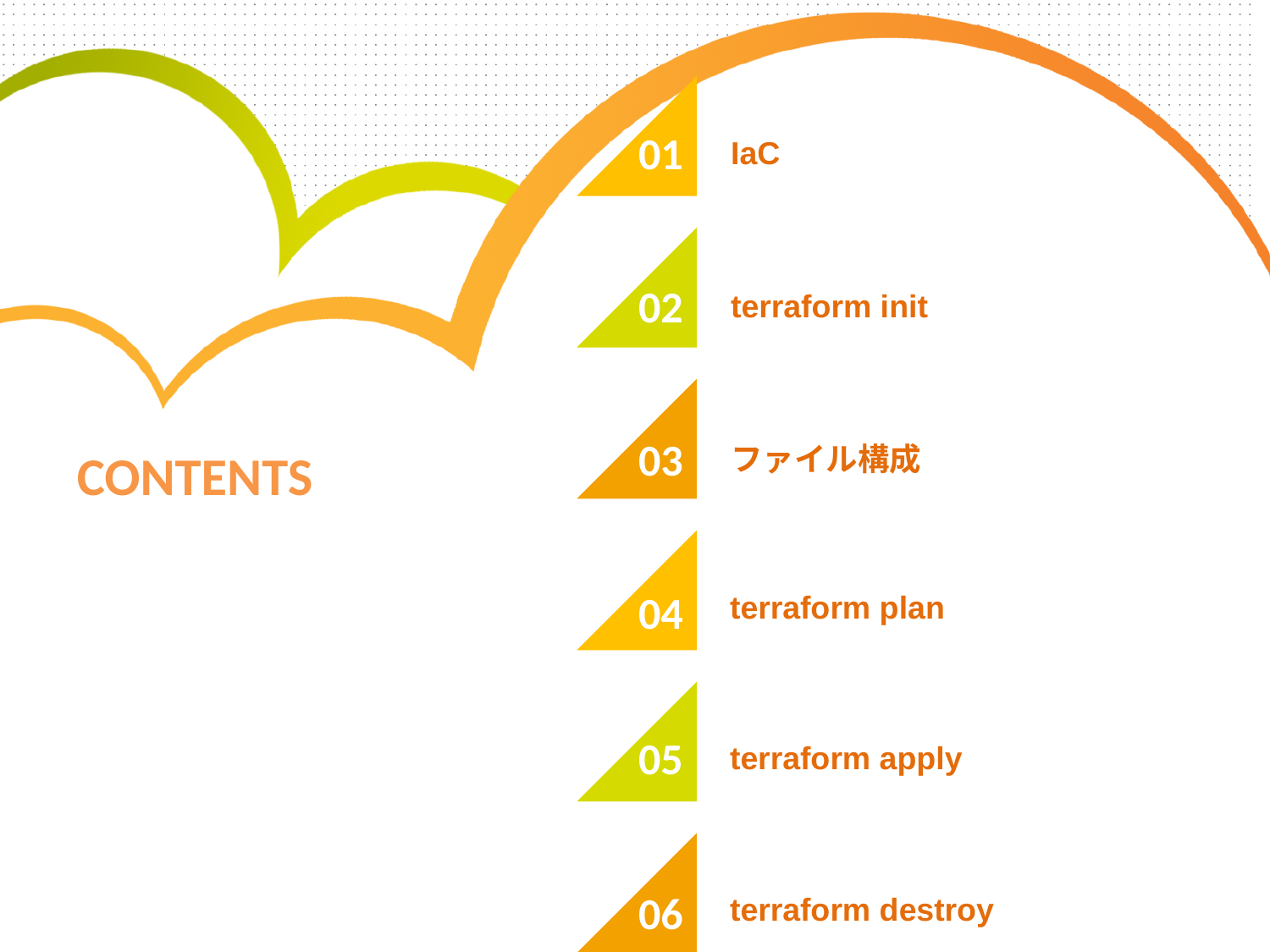

01
IaC

02
terraform init

03
ファイル構成
CONTENTS

04
terraform plan

05
terraform apply

06
terraform destroy